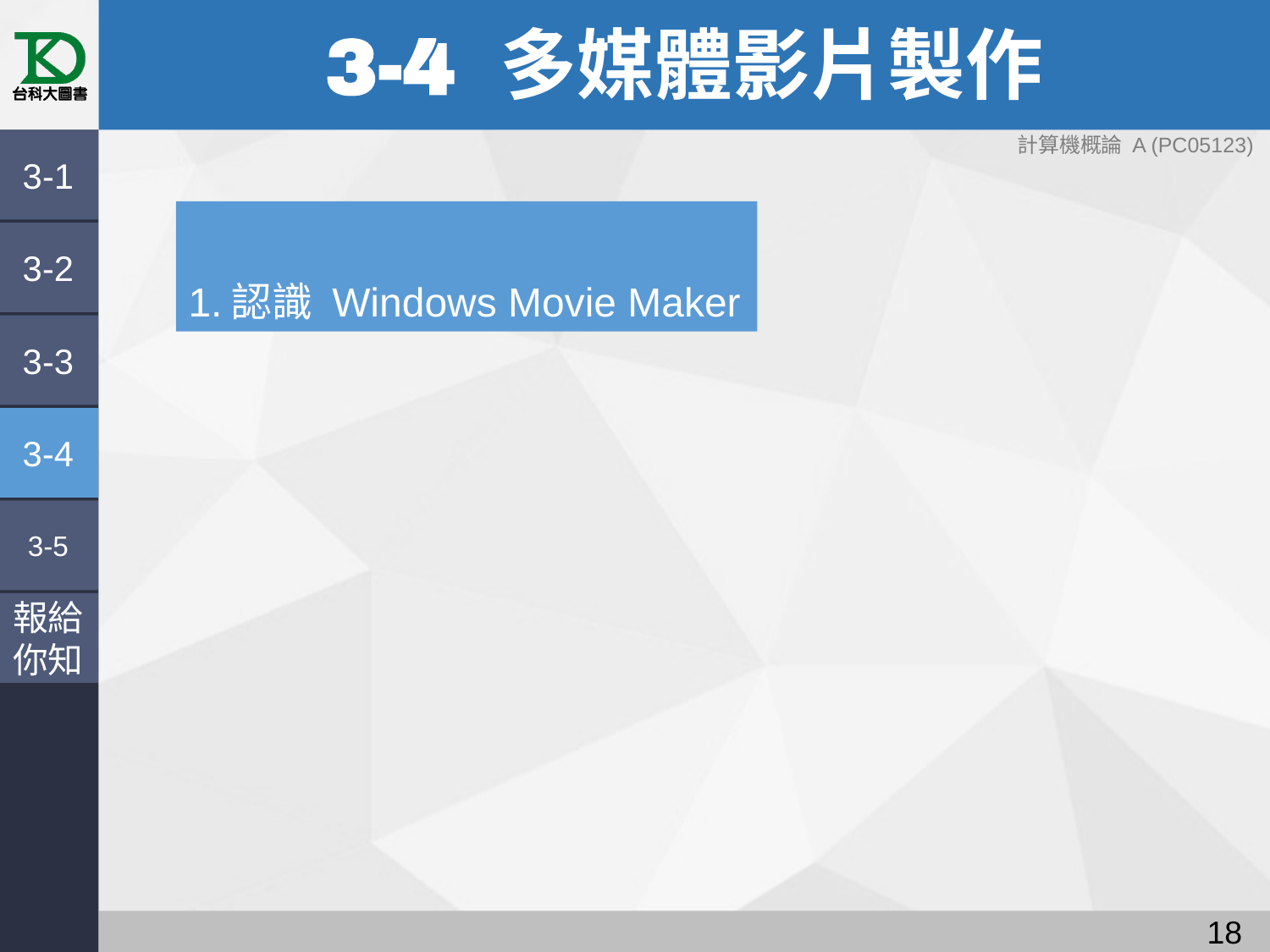

# 3-4 多媒體影片製作
3-1
1.認識 Windows Movie Maker
3-2
3-3
3-4
3-5
報給
你知
18